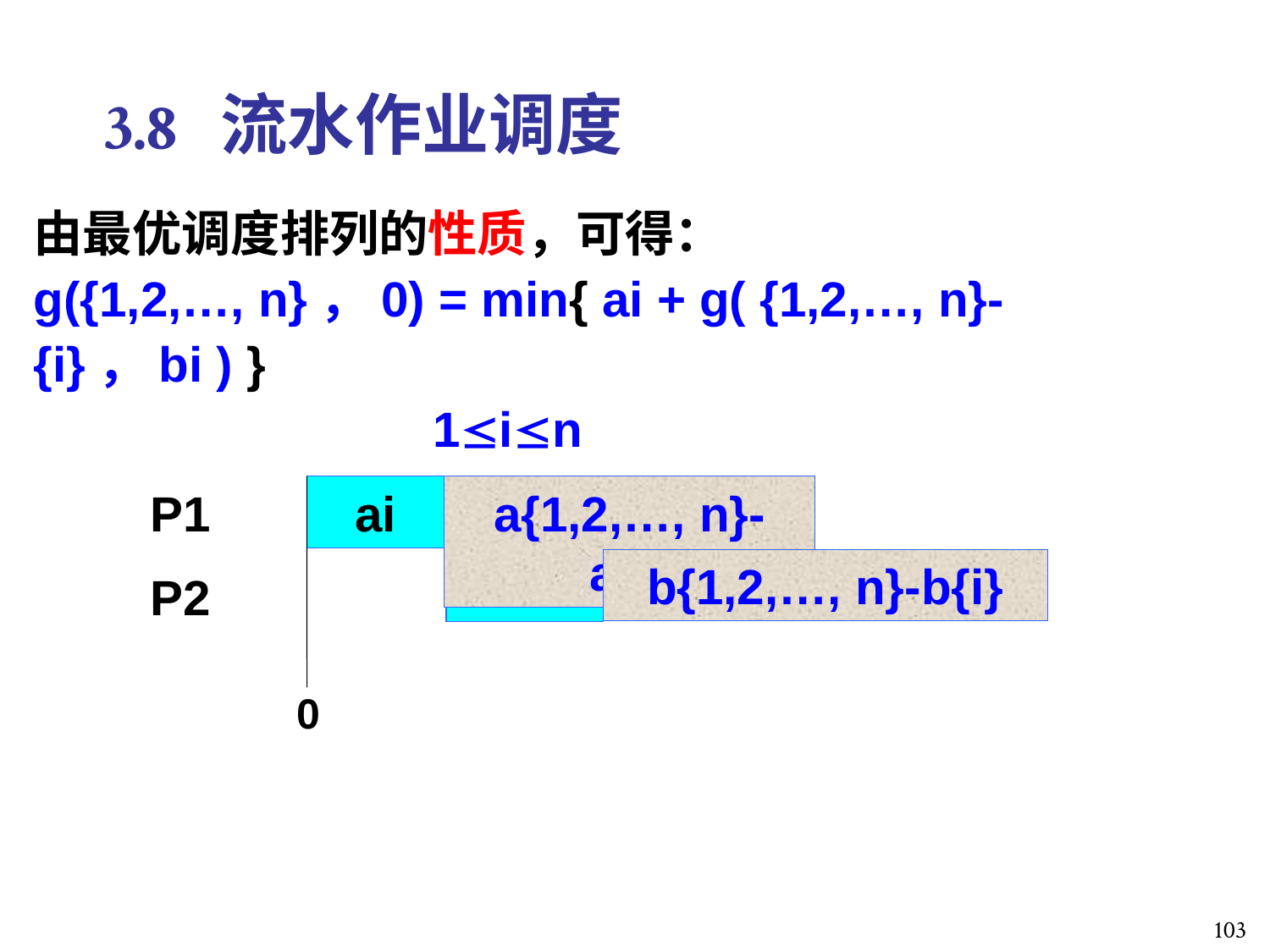

3.8  流水作业调度
由最优调度排列的性质，可得：
g({1,2,…, n}，0) = min{ ai + g( {1,2,…, n}-{i}，bi ) }
                             1≤i≤n
P1
P2
ai
a{1,2,…, n}-a{i}
b{1,2,…, n}-b{i}
bi

0
103